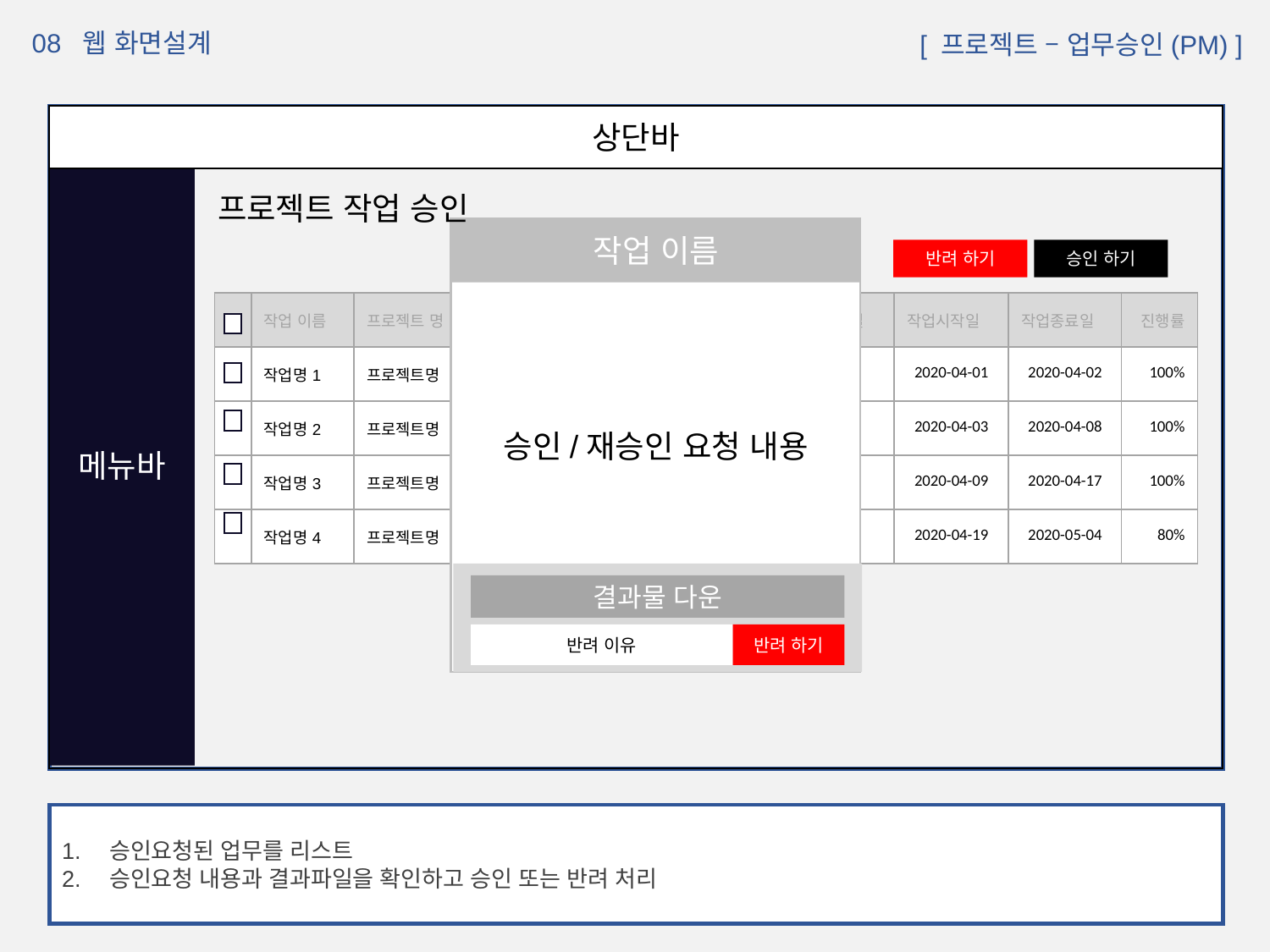

08  웹 화면설계
 [ 프로젝트 – 업무승인(PM) ]

상단바

메뉴바
프로젝트 작업 승인
승인/재승인 요청 내용
작업 이름

결과물 다운
반려 하기
반려 이유
승인/재승인 요청 내용
작업 이름

결과물 다운
승인 하기
승인 내용
반려 하기
승인 하기
|  | 작업 이름 | 프로젝트 명 | 승인 요청자 | 상태 | 예정 시작일 | 예정 종료일 | 작업시작일 | 작업종료일 | 진행률 |
| --- | --- | --- | --- | --- | --- | --- | --- | --- | --- |
|  | 작업명1 | 프로젝트명 | 사원1 | 승인 요청 | 2020-04-01 | 2020-04-03 | 2020-04-01 | 2020-04-02 | 100% |
|  | 작업명2 | 프로젝트명 | 사원2 | 승인 요청 | 2020-04-04 | 2020-04-08 | 2020-04-03 | 2020-04-08 | 100% |
|  | 작업명3 | 프로젝트명 | 사원3 | 승인 요청 | 2020-04-09 | 2020-04-18 | 2020-04-09 | 2020-04-17 | 100% |
|  | 작업명4 | 프로젝트명 | 사원4 | 재승인 요청 | 2020-04-19 | 2020-05-06 | 2020-04-19 | 2020-05-04 | 80% |

승인요청된 업무를 리스트
승인요청 내용과 결과파일을 확인하고 승인 또는 반려 처리